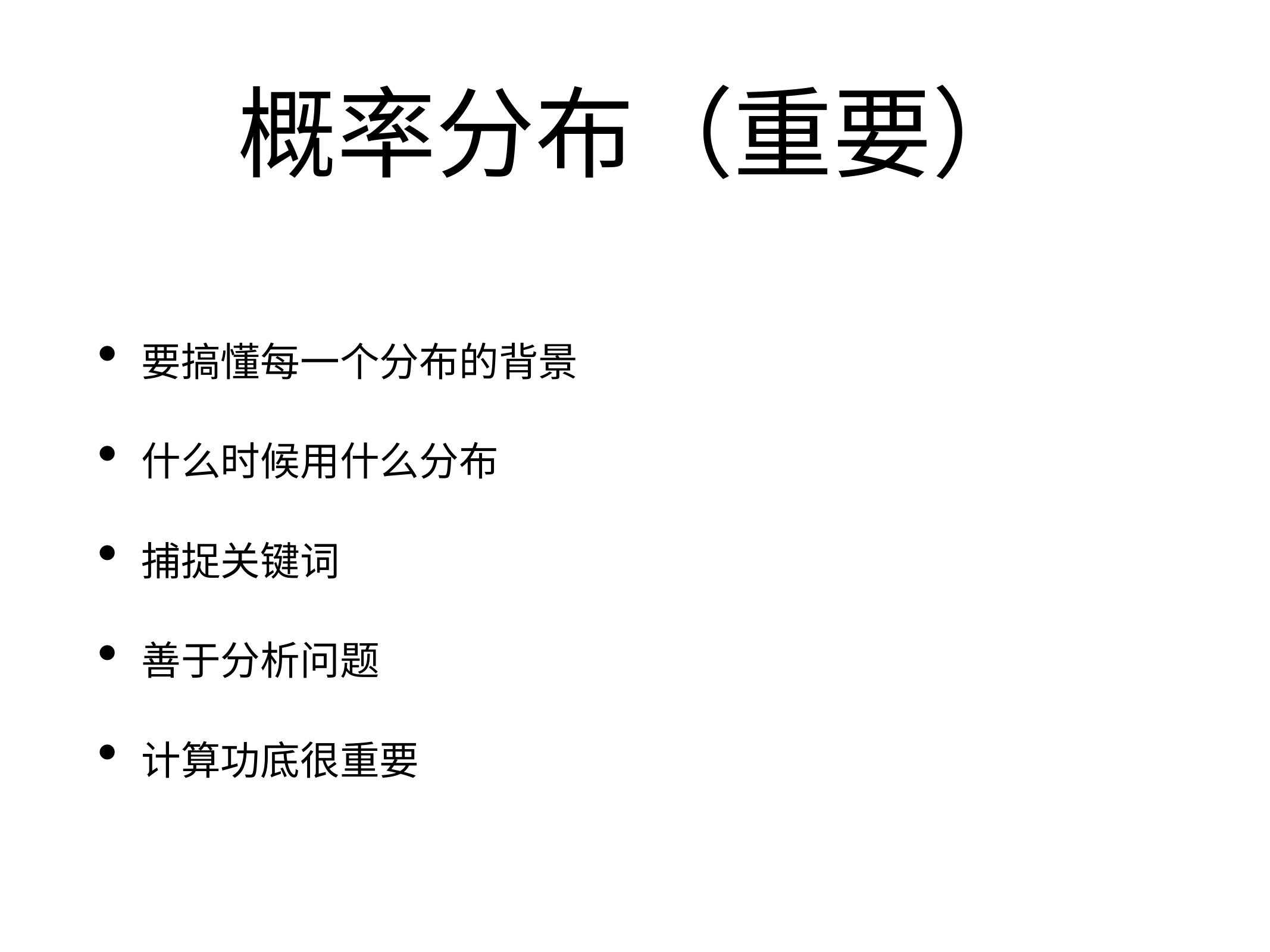

# 概率分布（重要）
要搞懂每一个分布的背景
什么时候用什么分布
捕捉关键词
善于分析问题
计算功底很重要